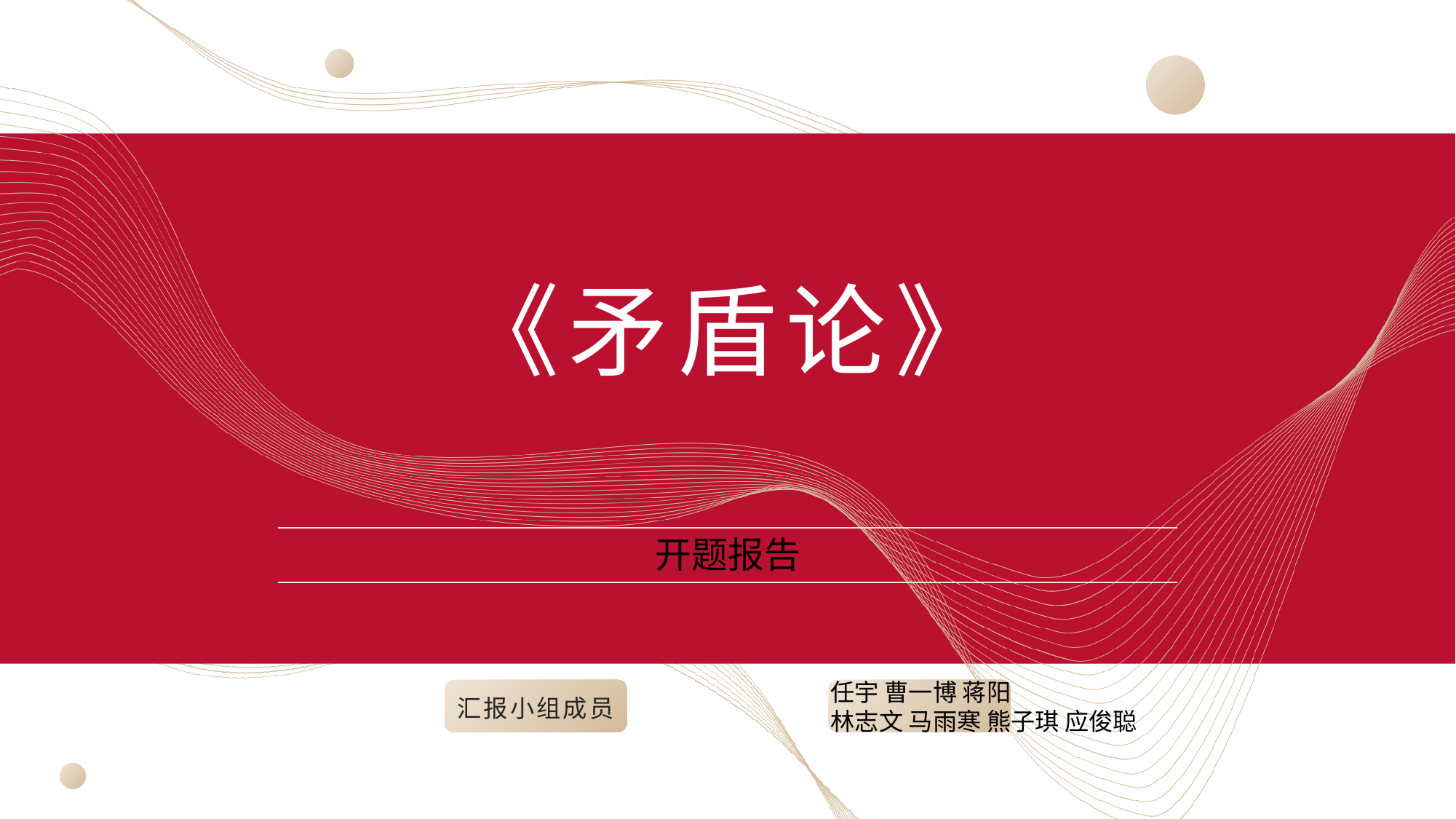

# 《矛盾论》
开题报告
任宇 曹一博 蒋阳
林志文 马雨寒 熊子琪 应俊聪
汇报小组成员